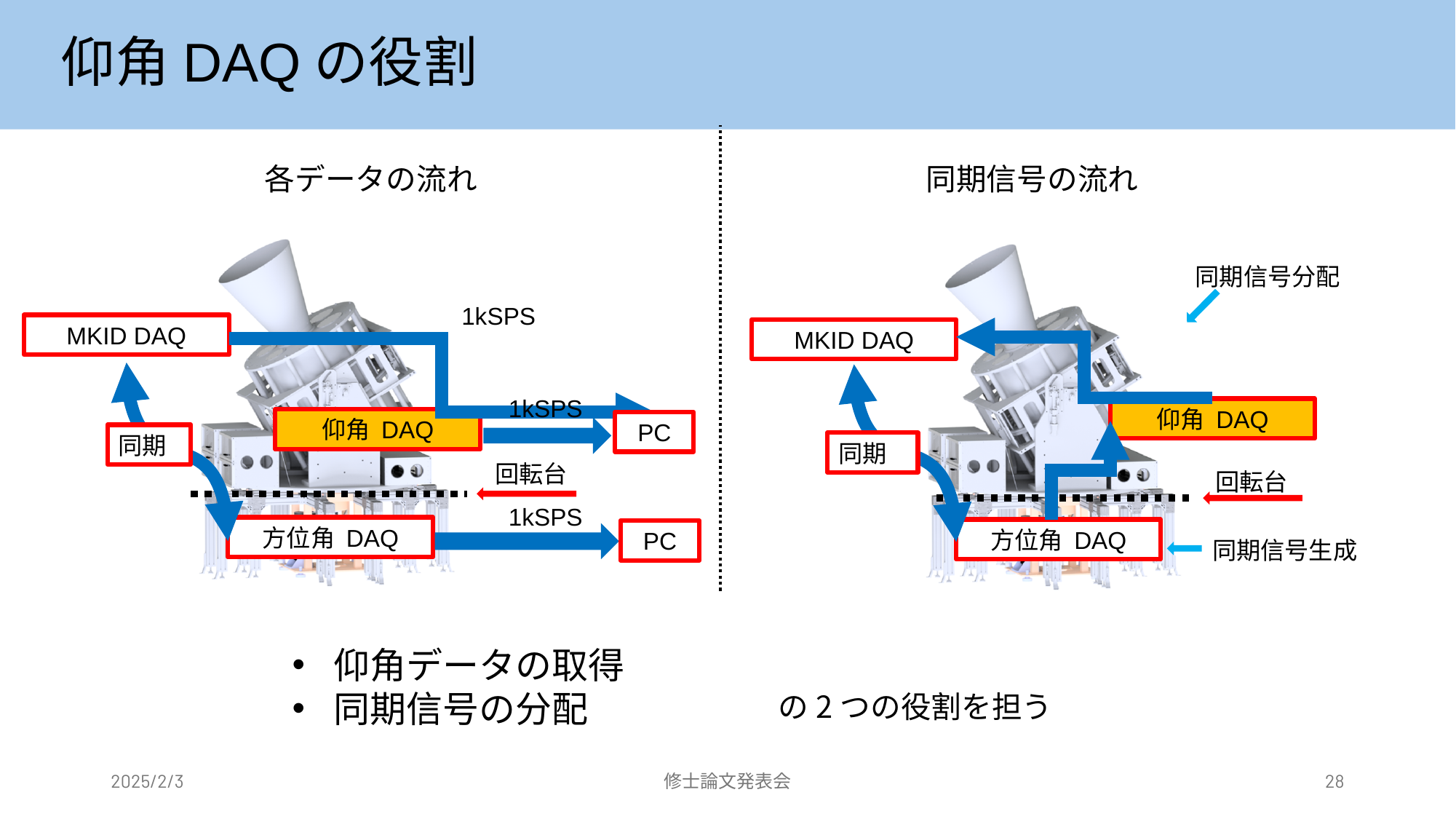

# 仰角DAQの役割
各データの流れ
同期信号の流れ

MKID DAQ
仰角 DAQ
同期

方位角 DAQ
回転台
1kSPS

1kSPS
PC

1kSPS
PC

MKID DAQ
仰角 DAQ
同期

方位角 DAQ
回転台
同期信号分配

同期信号生成

仰角データの取得
同期信号の分配
の2つの役割を担う
2025/2/3
修士論文発表会
28